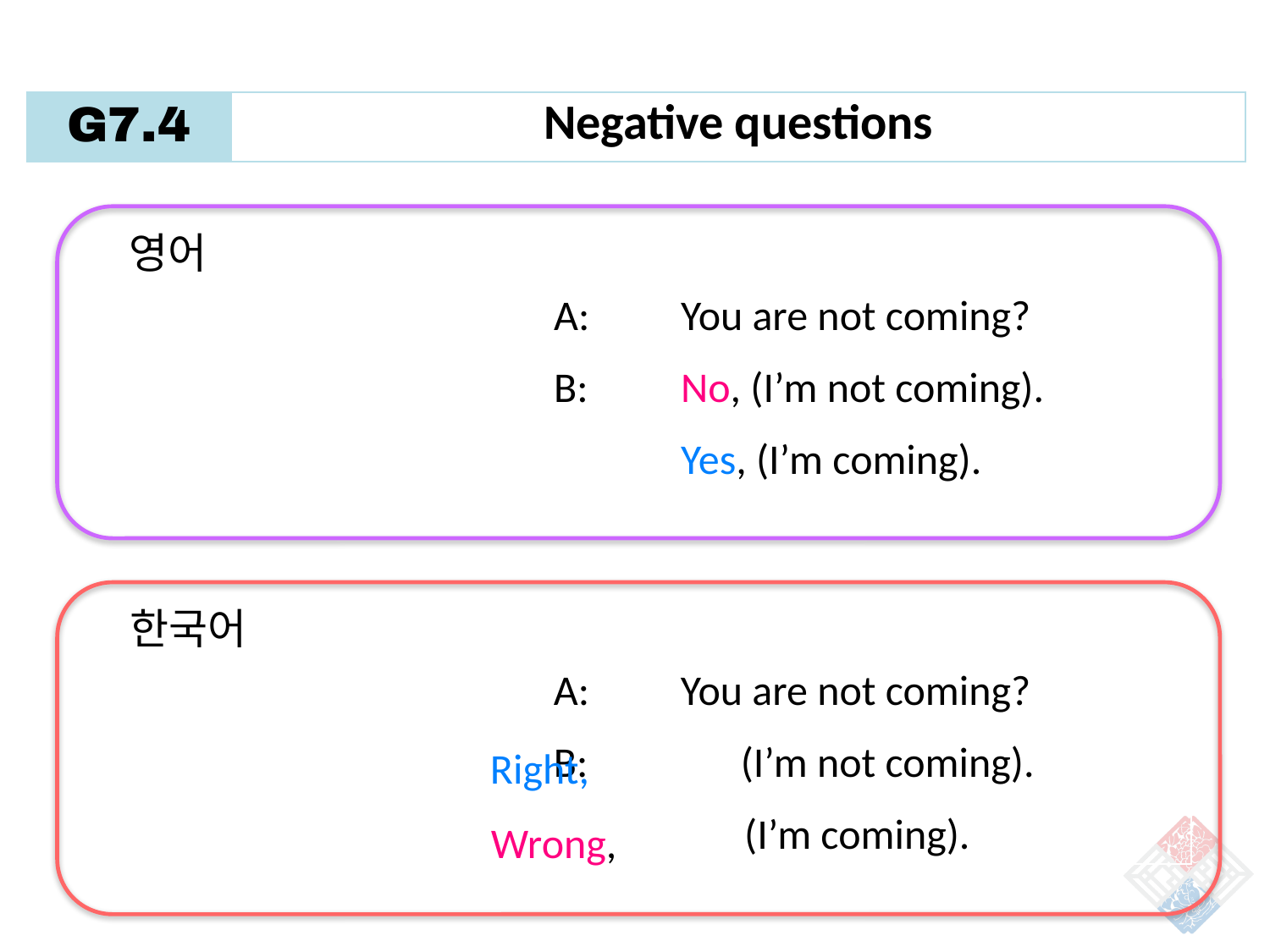

| G7.4 | Negative questions |
| --- | --- |

영어
		A: 	You are not coming?
		B: 	No, (I’m not coming).
		    	Yes, (I’m coming).

한국어
		A: 	You are not coming?
		B:                (I’m not coming).
		                    (I’m coming).
Right,
Wrong,